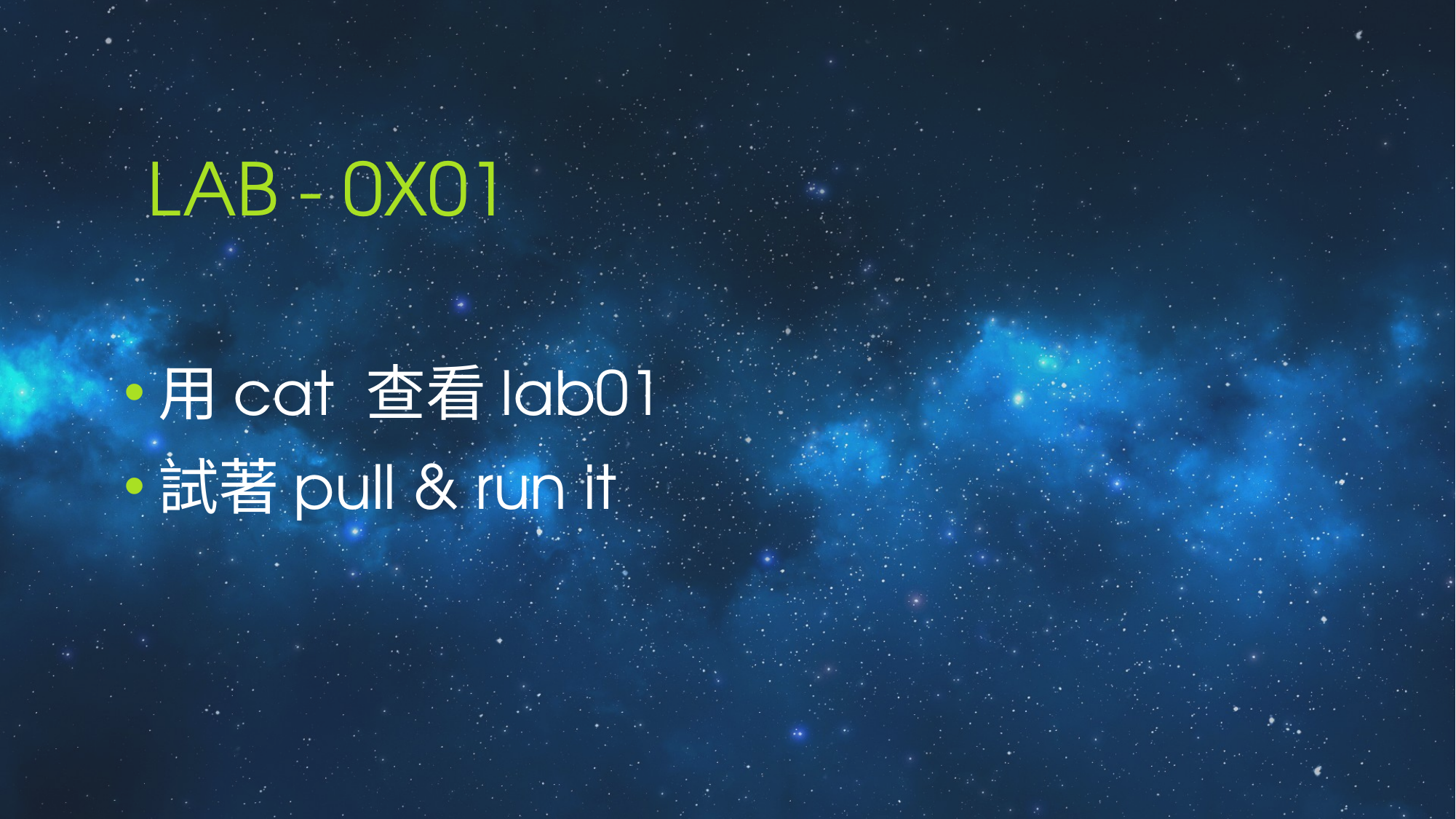

# Lab - 0x01
用cat 查看lab01
試著pull & run it